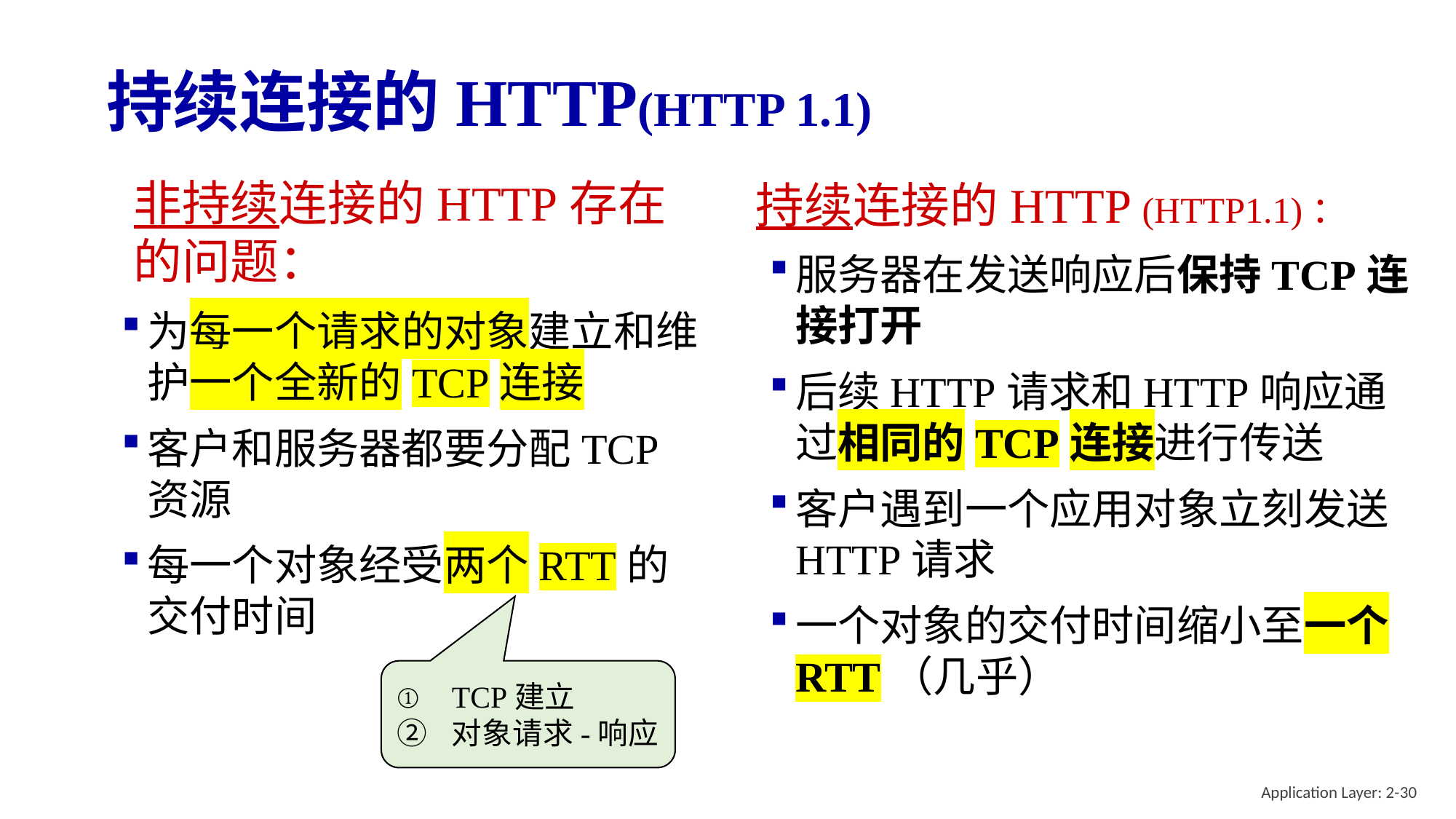

# 持续连接的HTTP(HTTP 1.1)
非持续连接的HTTP存在的问题：
为每一个请求的对象建立和维护一个全新的TCP连接
客户和服务器都要分配TCP资源
每一个对象经受两个RTT的交付时间

持续连接的HTTP (HTTP1.1)：
服务器在发送响应后保持TCP连接打开
后续HTTP请求和HTTP响应通过相同的TCP连接进行传送
客户遇到一个应用对象立刻发送HTTP请求
一个对象的交付时间缩小至一个RTT（几乎）
TCP建立
对象请求-响应
Application Layer: 2-30